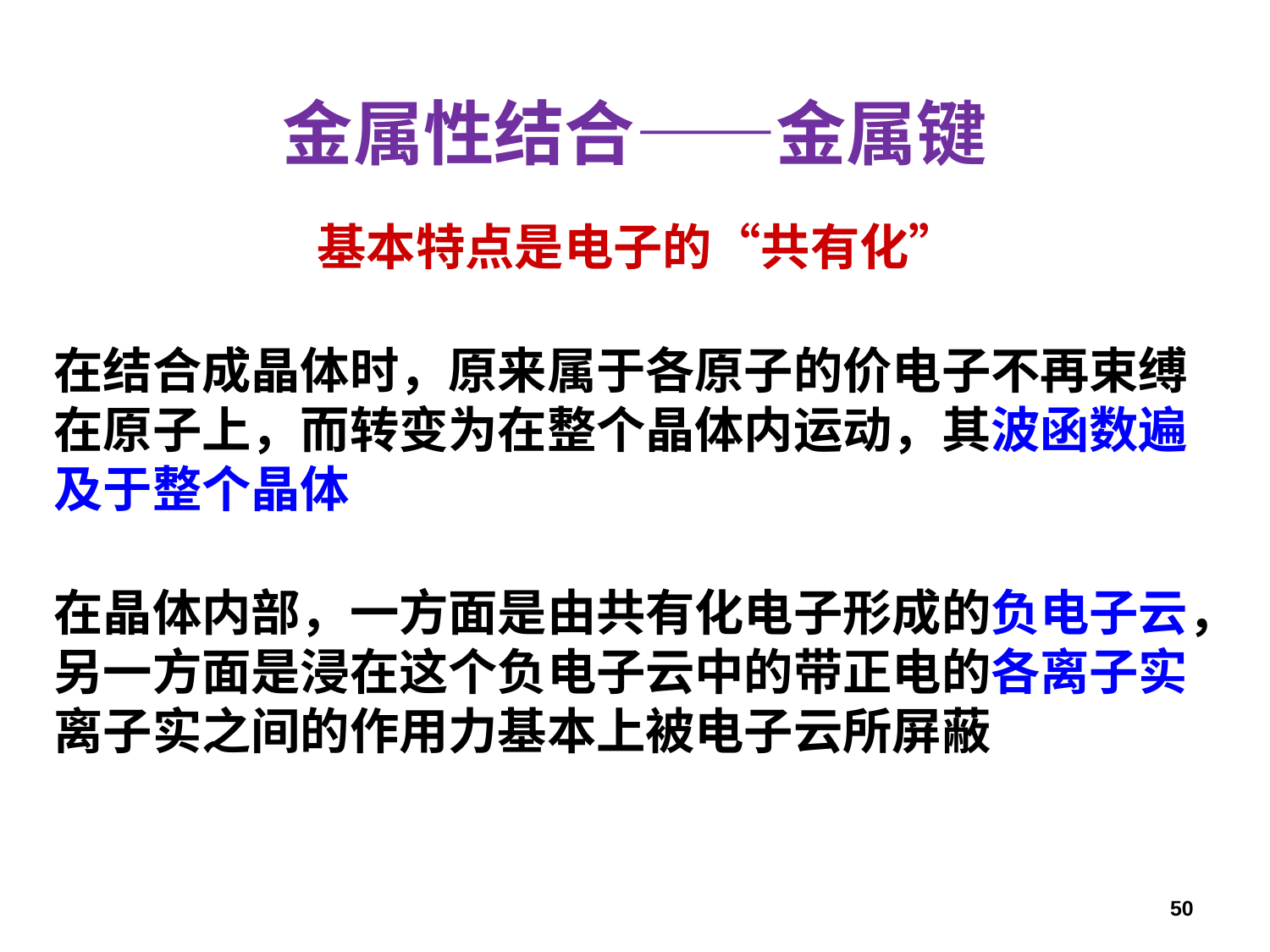

金属性结合——金属键
基本特点是电子的“共有化”
在结合成晶体时，原来属于各原子的价电子不再束缚在原子上，而转变为在整个晶体内运动，其波函数遍及于整个晶体
在晶体内部，一方面是由共有化电子形成的负电子云，
另一方面是浸在这个负电子云中的带正电的各离子实
离子实之间的作用力基本上被电子云所屏蔽

50